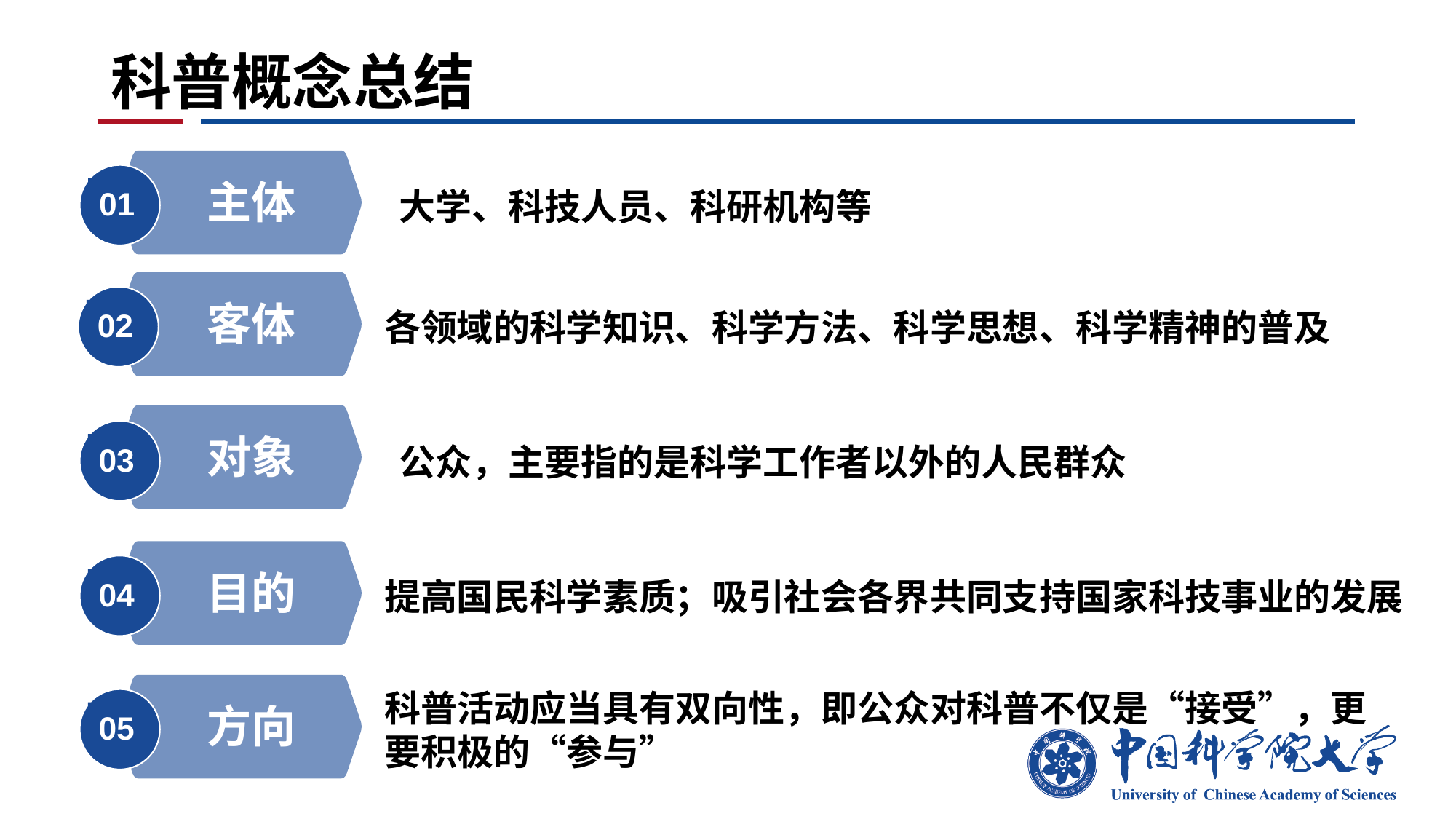

# 科普概念总结

01
主体
大学、科技人员、科研机构等

02
客体
各领域的科学知识、科学方法、科学思想、科学精神的普及

03
对象
公众，主要指的是科学工作者以外的人民群众

04
目的
提高国民科学素质；吸引社会各界共同支持国家科技事业的发展
发展方向三

科普活动应当具有双向性，即公众对科普不仅是“接受”，更要积极的“参与”

05
方向